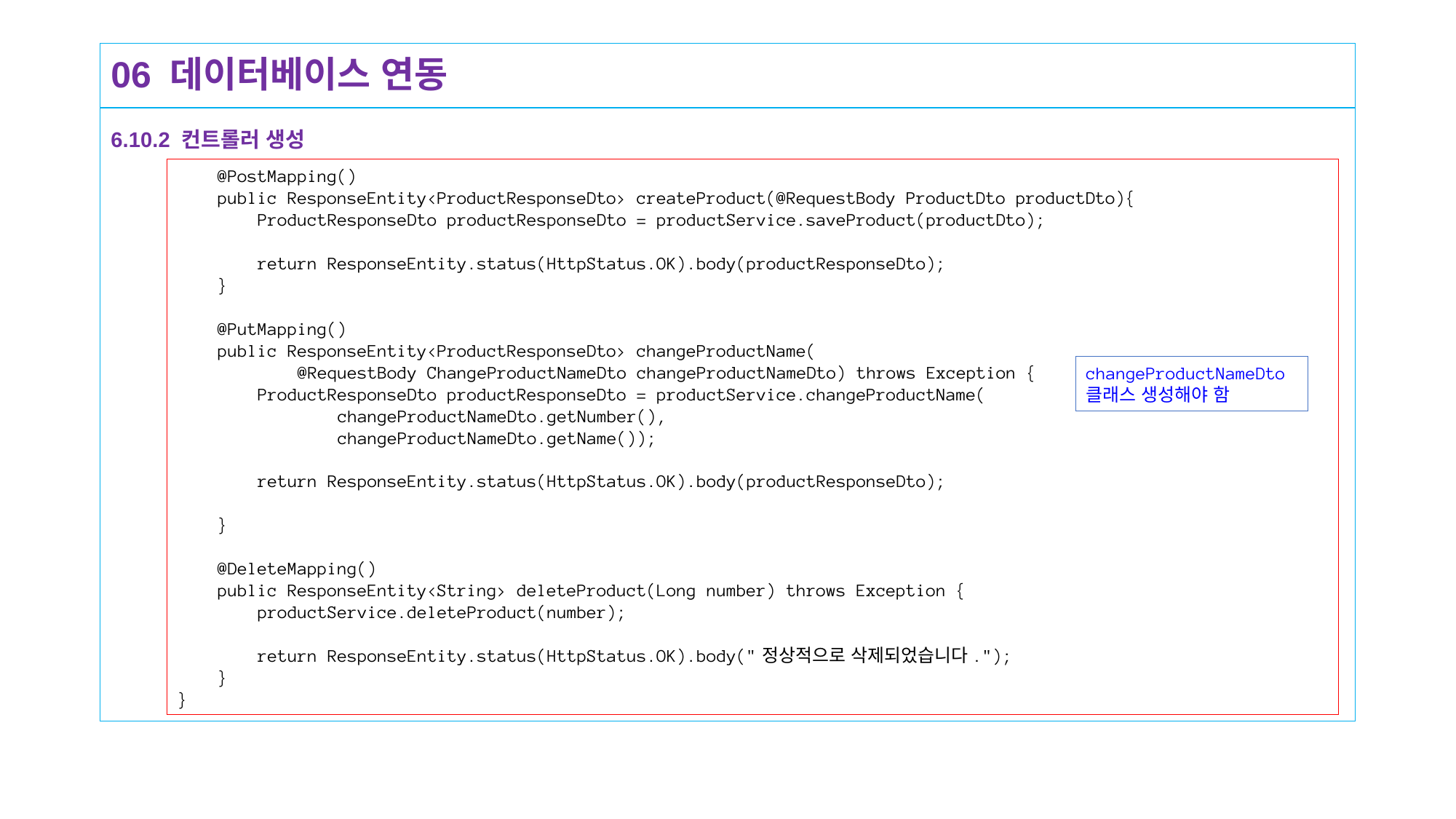

# 06 데이터베이스 연동
6.10.2 컨트롤러 생성
    @PostMapping()
    public ResponseEntity<ProductResponseDto> createProduct(@RequestBody ProductDto productDto){
        ProductResponseDto productResponseDto = productService.saveProduct(productDto);

        return ResponseEntity.status(HttpStatus.OK).body(productResponseDto);
    }

    @PutMapping()
    public ResponseEntity<ProductResponseDto> changeProductName(
            @RequestBody ChangeProductNameDto changeProductNameDto) throws Exception {
        ProductResponseDto productResponseDto = productService.changeProductName(
                changeProductNameDto.getNumber(),
                changeProductNameDto.getName());

        return ResponseEntity.status(HttpStatus.OK).body(productResponseDto);

    }

    @DeleteMapping()
    public ResponseEntity<String> deleteProduct(Long number) throws Exception {
        productService.deleteProduct(number);

        return ResponseEntity.status(HttpStatus.OK).body("정상적으로 삭제되었습니다.");
    }
}
changeProductNameDto 클래스 생성해야 함